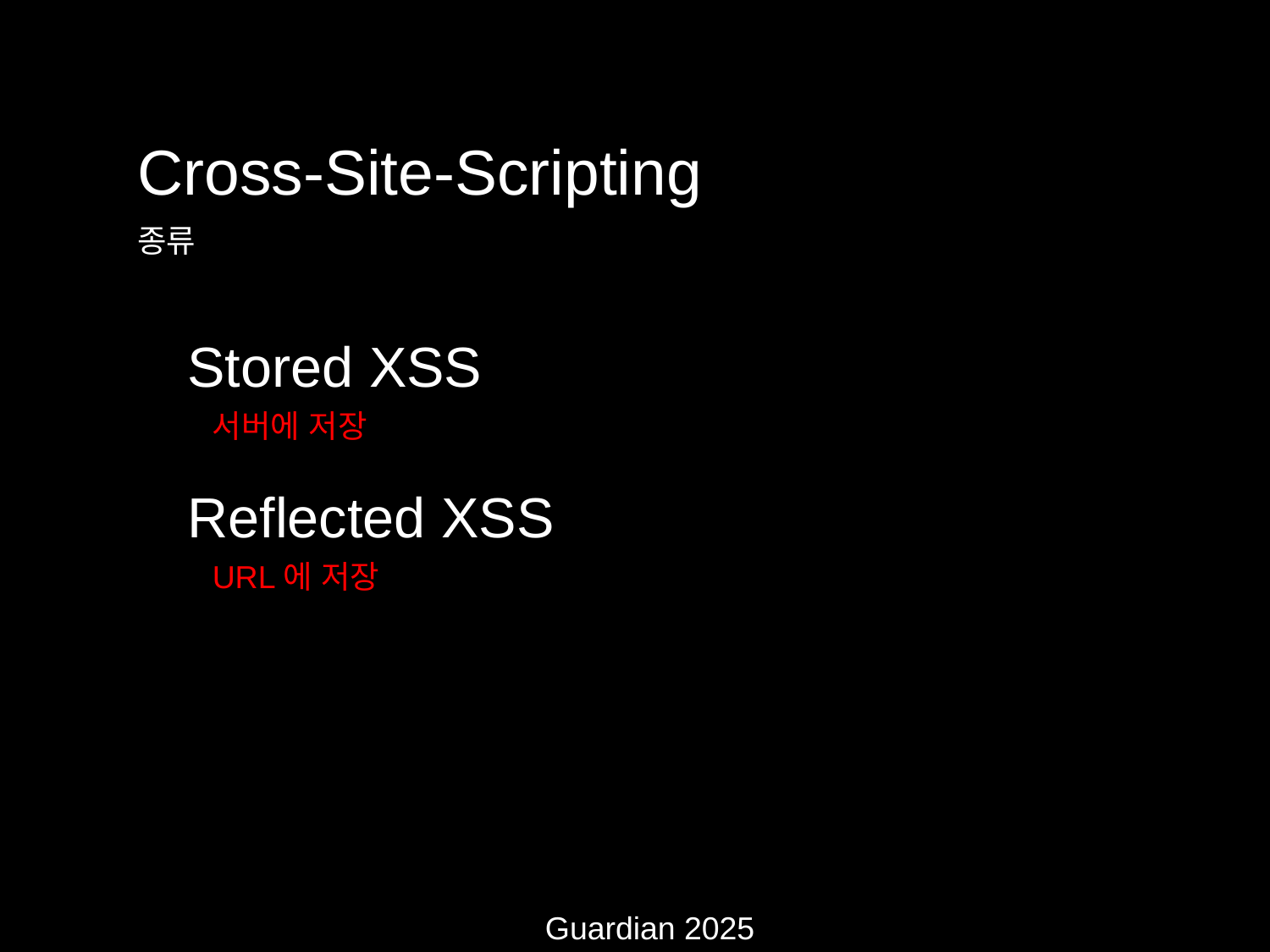

Cross-Site-Scripting
종류
Stored XSS
서버에 저장
Reflected XSS
URL에 저장